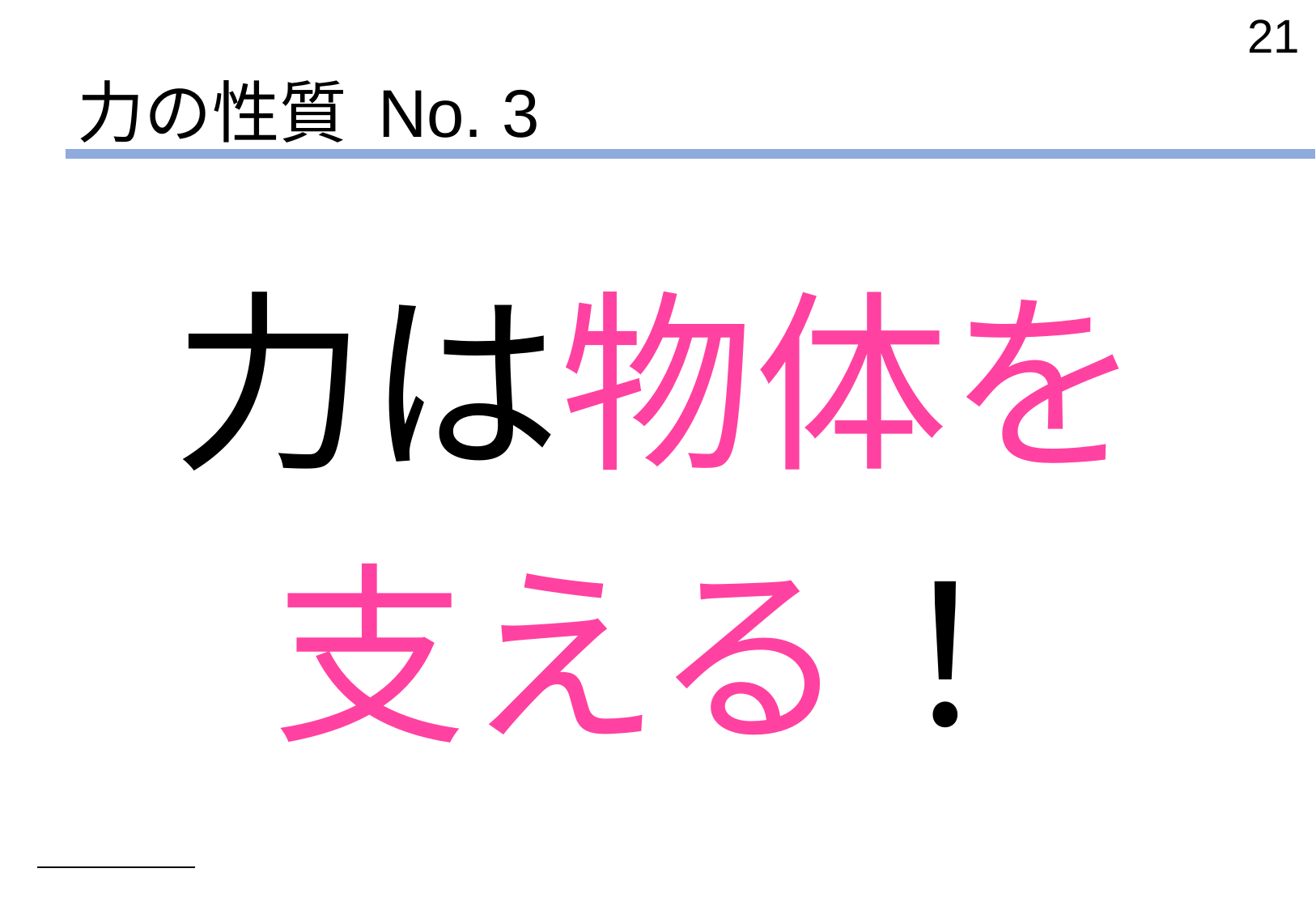

21
# 力の性質 No. 3
力は物体を
支える！